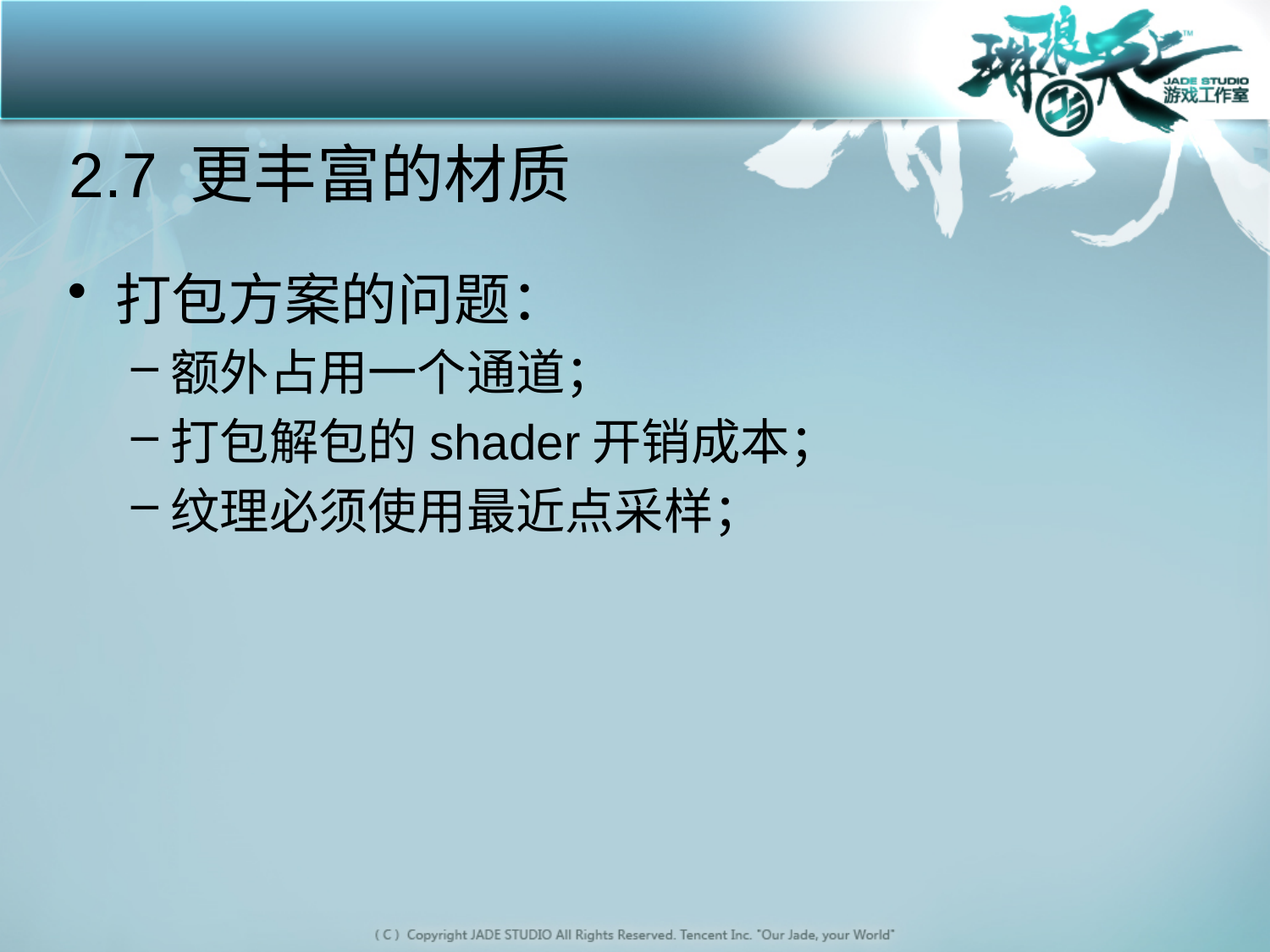

# 2.7 更丰富的材质
打包方案的问题：
额外占用一个通道；
打包解包的shader开销成本；
纹理必须使用最近点采样；